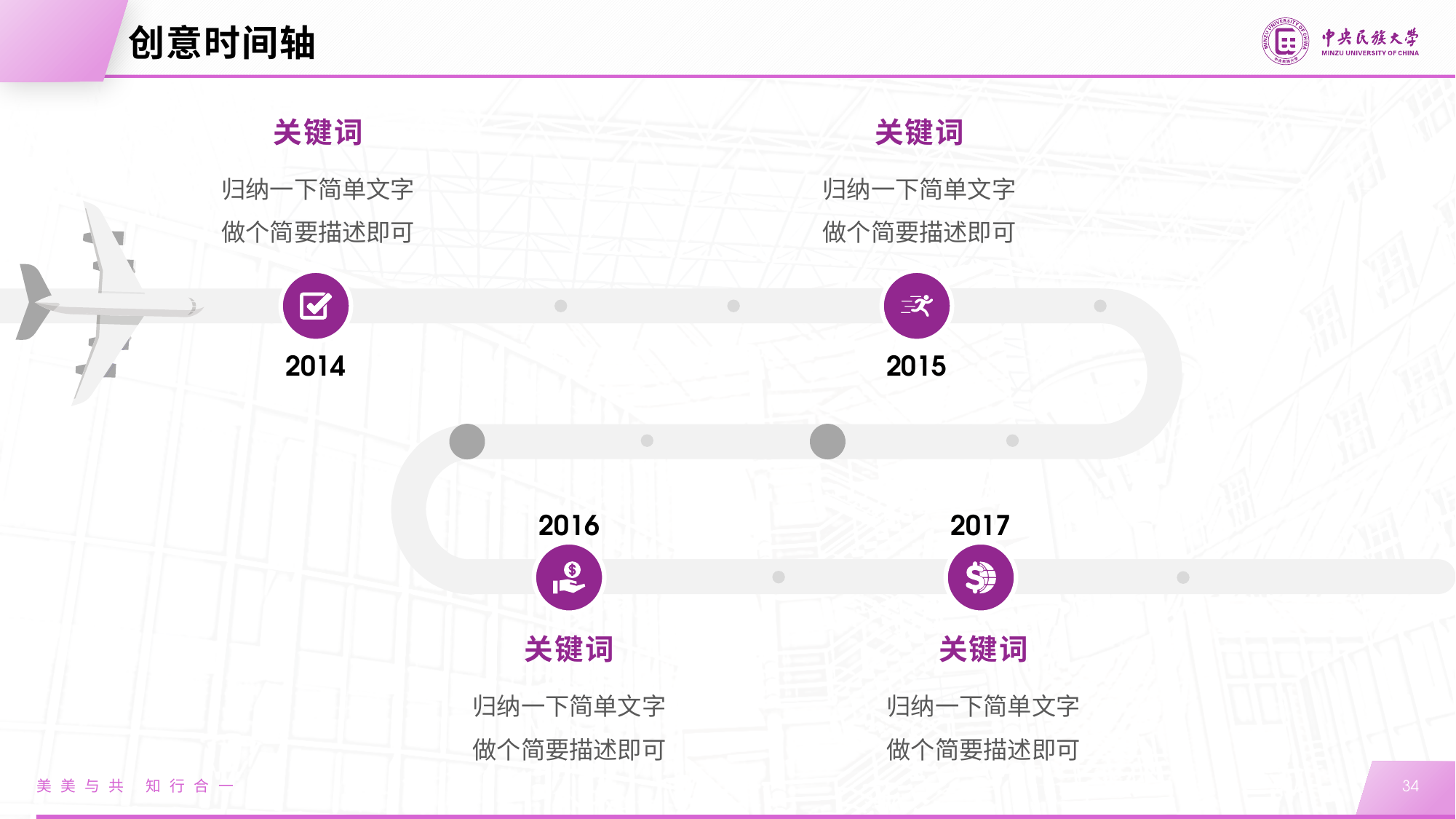

# 创意时间轴
关键词
归纳一下简单文字
做个简要描述即可
关键词
归纳一下简单文字
做个简要描述即可

2014
2015

2016
2017

关键词
归纳一下简单文字
做个简要描述即可
关键词
归纳一下简单文字
做个简要描述即可
美美与共 知行合一
34